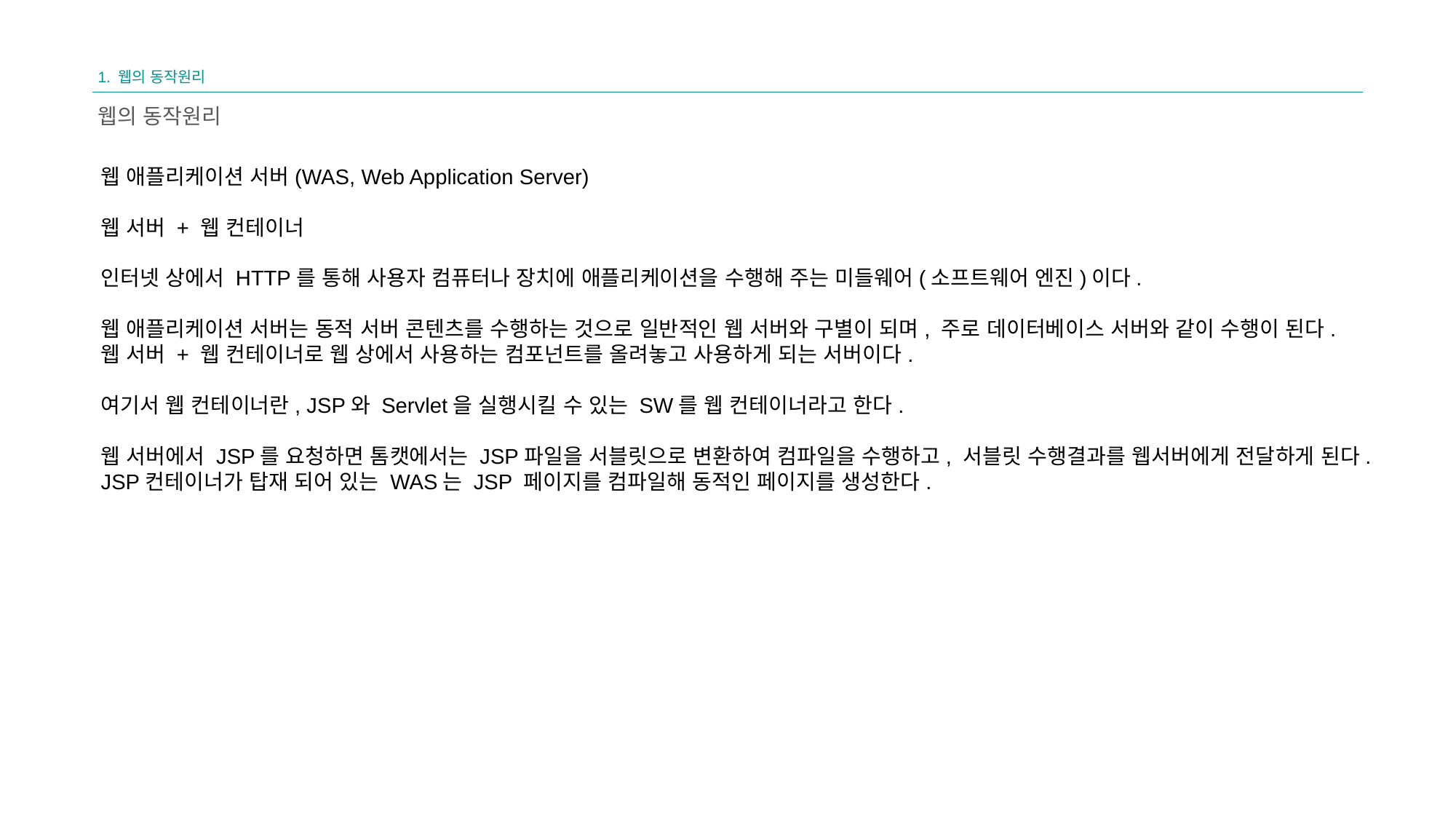

1. 웹의 동작원리
웹의 동작원리

웹 애플리케이션 서버(WAS, Web Application Server)

웹 서버 + 웹 컨테이너

인터넷 상에서 HTTP를 통해 사용자 컴퓨터나 장치에 애플리케이션을 수행해 주는 미들웨어(소프트웨어 엔진)이다.

웹 애플리케이션 서버는 동적 서버 콘텐츠를 수행하는 것으로 일반적인 웹 서버와 구별이 되며, 주로 데이터베이스 서버와 같이 수행이 된다.
웹 서버 + 웹 컨테이너로 웹 상에서 사용하는 컴포넌트를 올려놓고 사용하게 되는 서버이다.

여기서 웹 컨테이너란, JSP와 Servlet을 실행시킬 수 있는 SW를 웹 컨테이너라고 한다.

웹 서버에서 JSP를 요청하면 톰캣에서는 JSP파일을 서블릿으로 변환하여 컴파일을 수행하고, 서블릿 수행결과를 웹서버에게 전달하게 된다.
JSP컨테이너가 탑재 되어 있는 WAS는 JSP 페이지를 컴파일해 동적인 페이지를 생성한다.